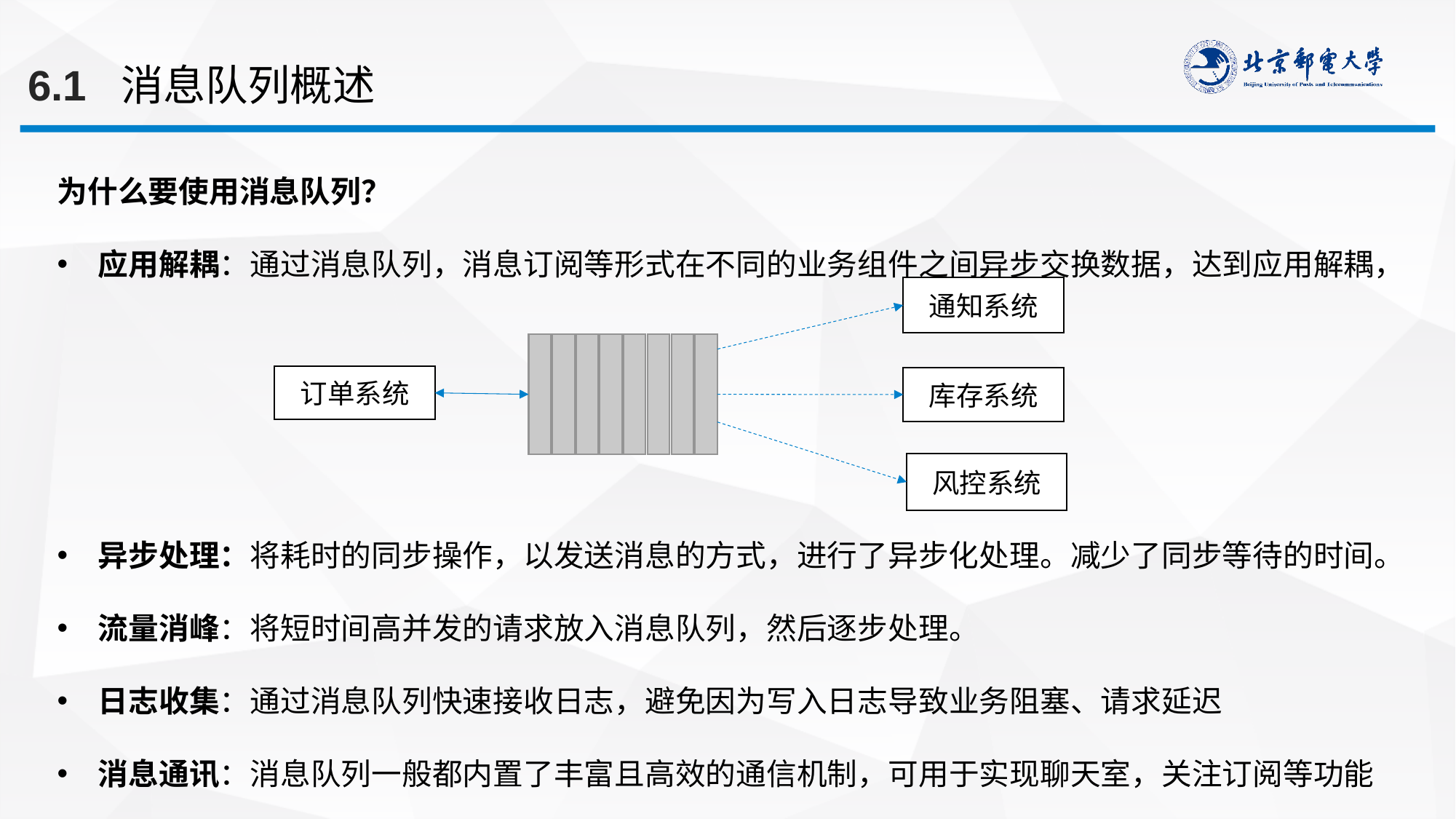

6.1  消息队列概述

为什么要使用消息队列？
应用解耦：通过消息队列，消息订阅等形式在不同的业务组件之间异步交换数据，达到应用解耦，

异步处理：将耗时的同步操作，以发送消息的方式，进行了异步化处理。减少了同步等待的时间。
流量消峰：将短时间高并发的请求放入消息队列，然后逐步处理。
日志收集：通过消息队列快速接收日志，避免因为写入日志导致业务阻塞、请求延迟
消息通讯：消息队列一般都内置了丰富且高效的通信机制，可用于实现聊天室，关注订阅等功能
通知系统

订单系统
库存系统
风控系统